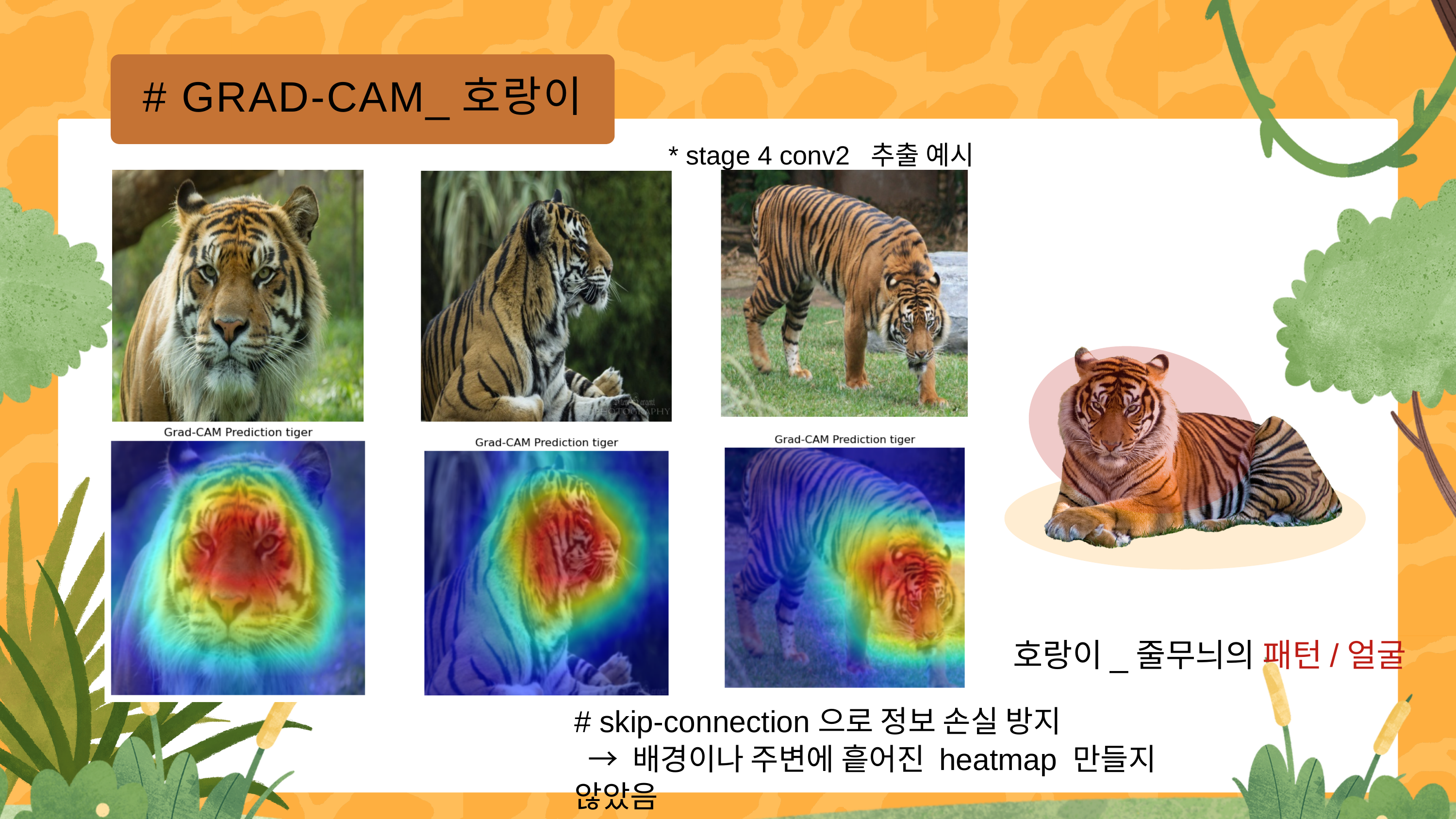

# GRAD-CAM_호랑이

 * stage 4 conv2  추출 예시

호랑이_줄무늬의 패턴/얼굴
# skip-connection으로 정보 손실 방지
  → 배경이나 주변에 흩어진 heatmap 만들지 않았음